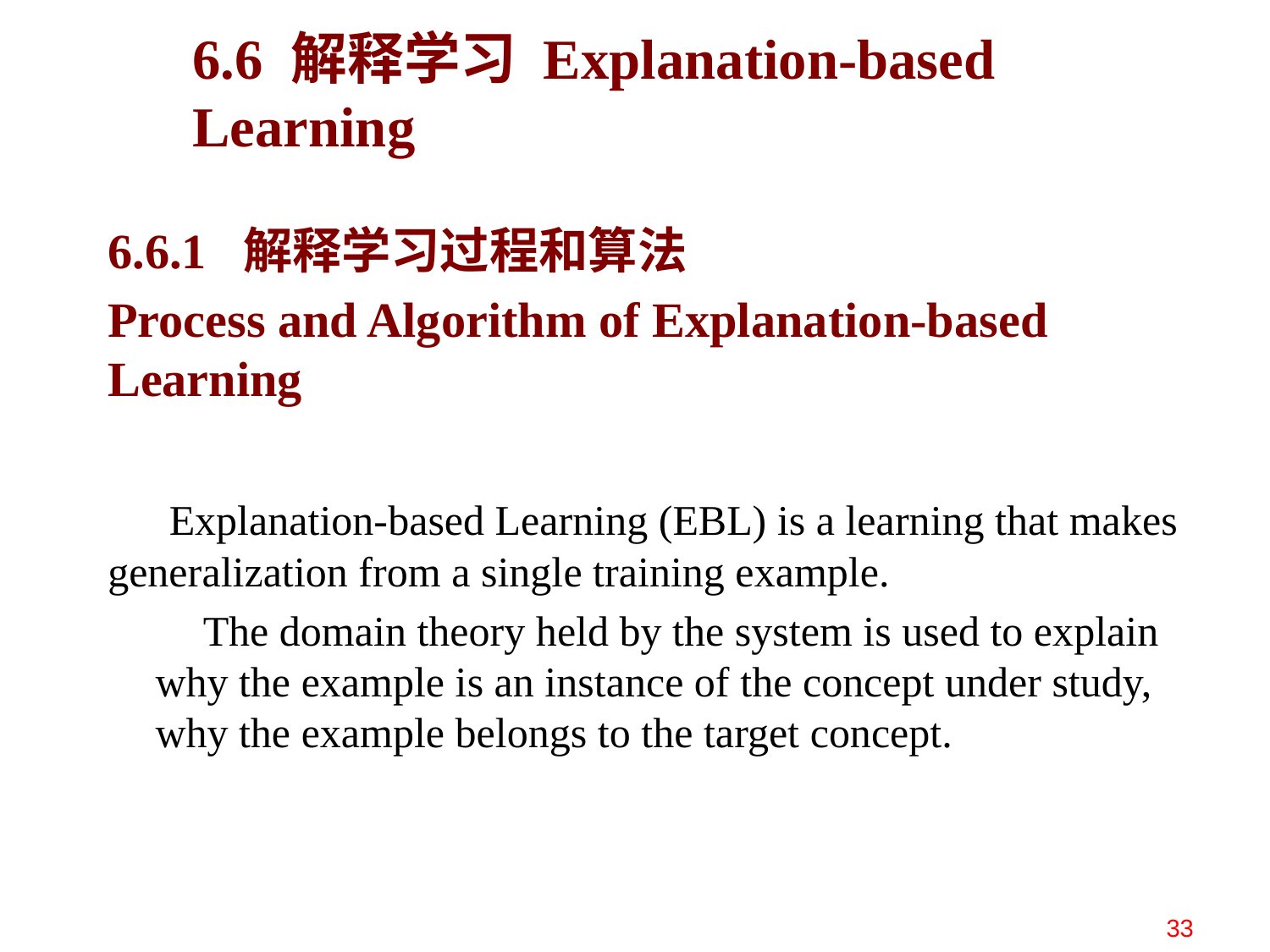

# 6.6 解释学习 Explanation-based Learning
6.6.1  解释学习过程和算法
Process and Algorithm of Explanation-based Learning

     Explanation-based Learning (EBL) is a learning that makes generalization from a single training example.
         The domain theory held by the system is used to explain why the example is an instance of the concept under study, why the example belongs to the target concept.

33